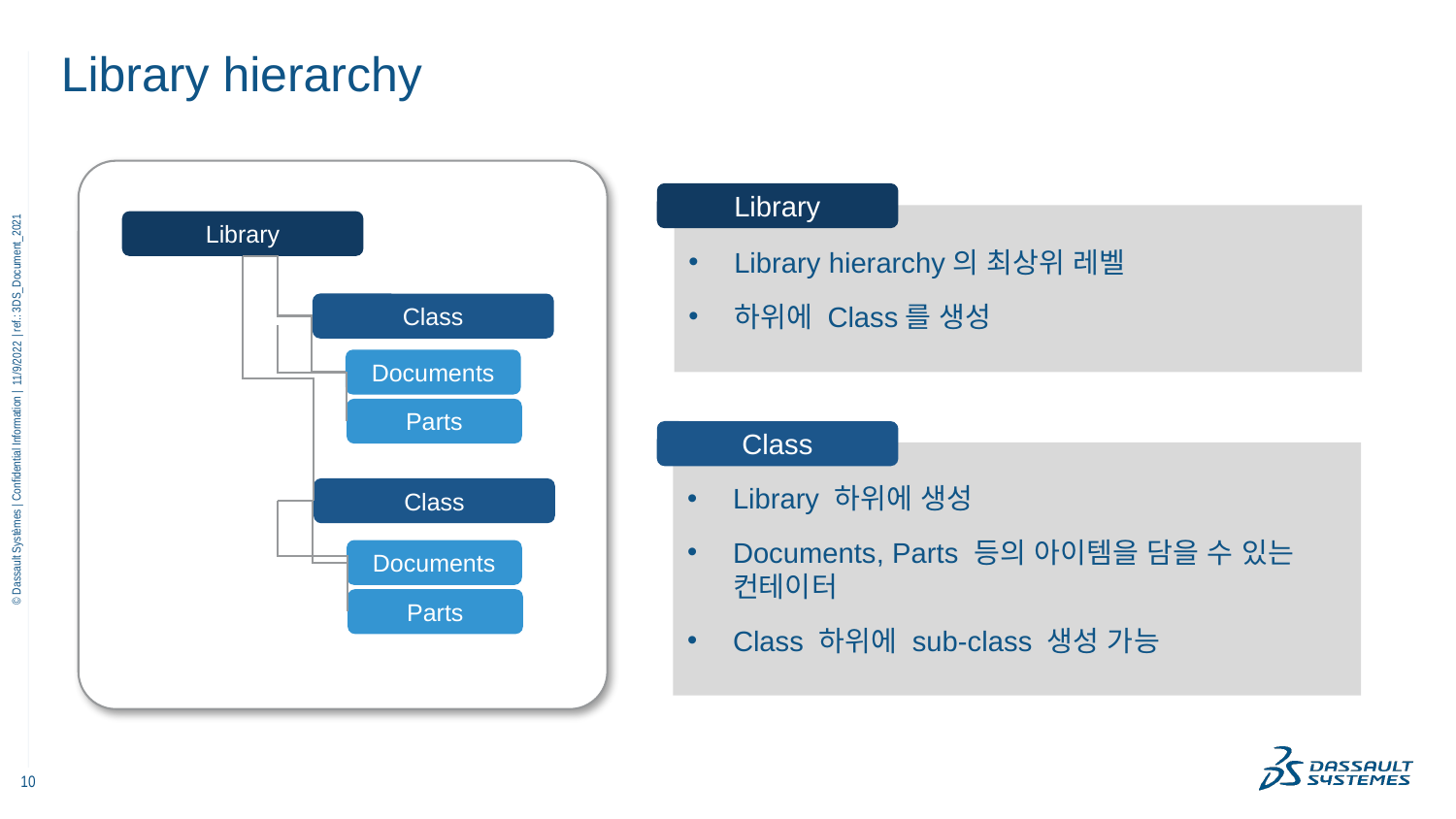

# Library hierarchy

Library
Class
Documents
Parts
Class
Documents
Parts
Library
Library hierarchy의 최상위 레벨
하위에 Class를 생성
11/9/2022
Class
Library 하위에 생성
Documents, Parts 등의 아이템을 담을 수 있는
컨테이터
Class 하위에 sub-class 생성 가능